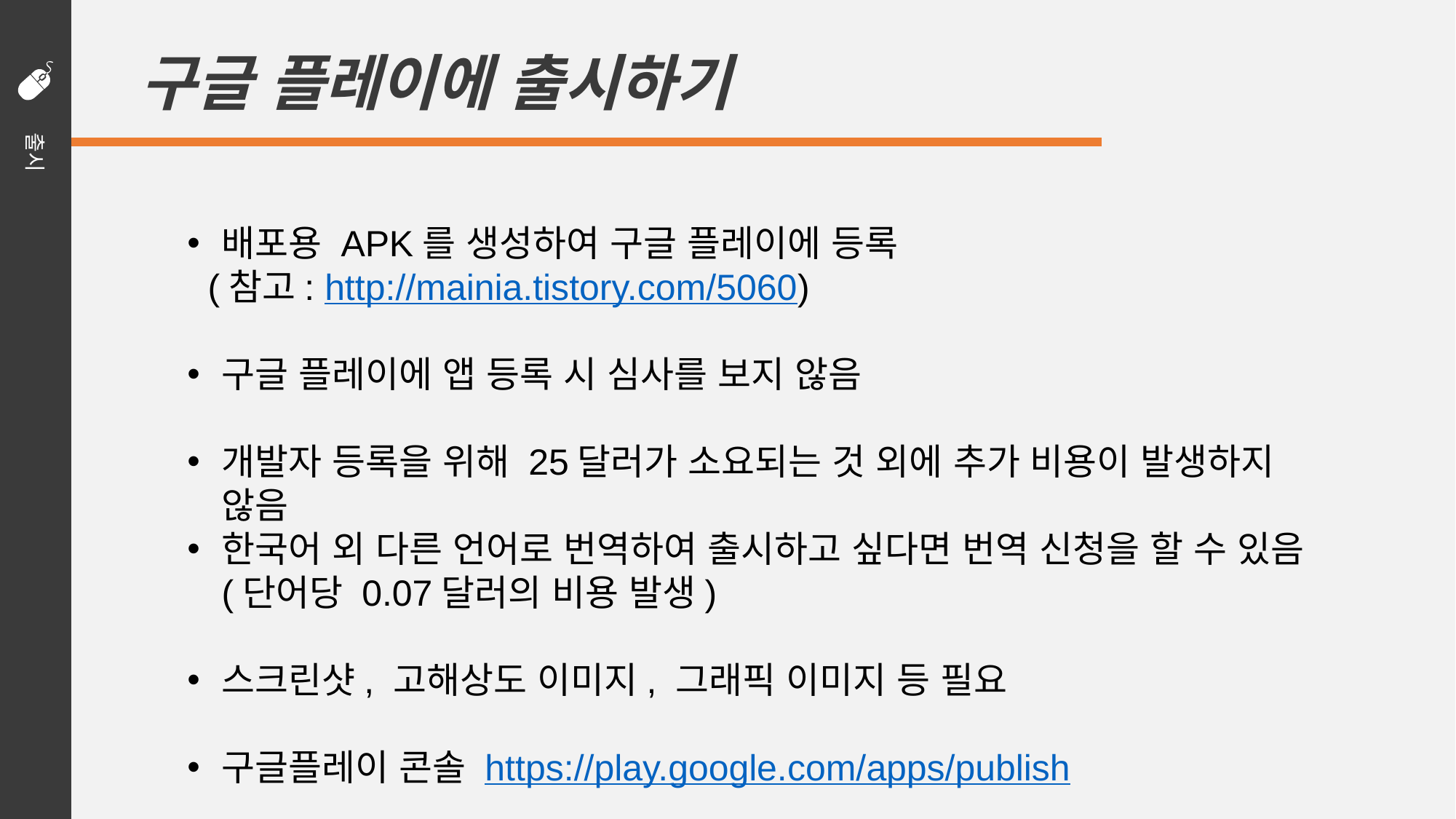

구글 플레이에 출시하기

배포용 APK를 생성하여 구글 플레이에 등록
  (참고: http://mainia.tistory.com/5060)

구글 플레이에 앱 등록 시 심사를 보지 않음

개발자 등록을 위해 25달러가 소요되는 것 외에 추가 비용이 발생하지 않음
한국어 외 다른 언어로 번역하여 출시하고 싶다면 번역 신청을 할 수 있음 (단어당 0.07달러의 비용 발생)

스크린샷, 고해상도 이미지, 그래픽 이미지 등 필요

구글플레이 콘솔 https://play.google.com/apps/publish
출시